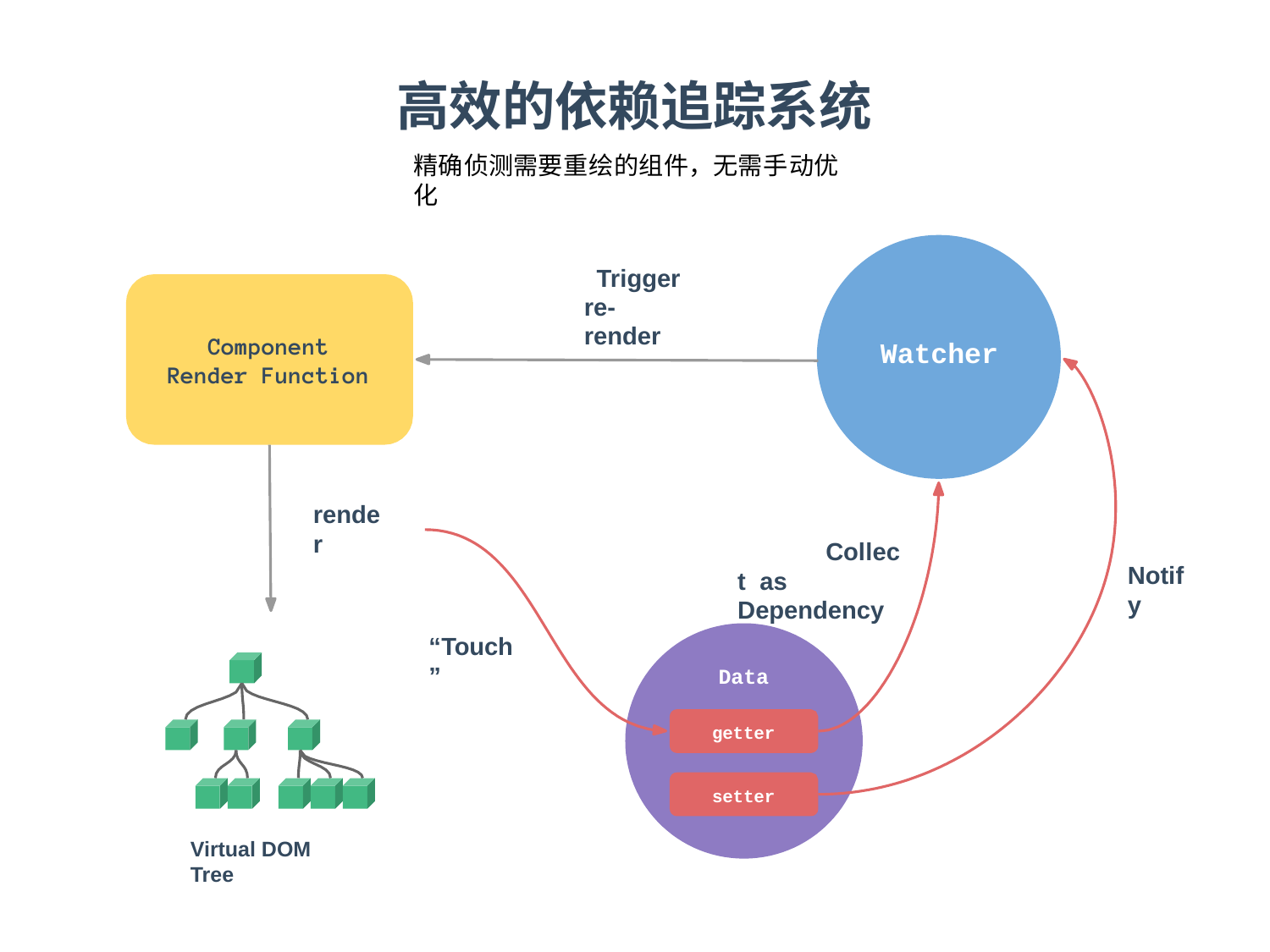

# 高效的依赖追踪系统
精确侦测需要重绘的组件，无需手动优化

Trigger  re-render

Component  Render Function
Watcher

render

Collect  as Dependency
Notify

“Touch”

Data

getter

setter

Virtual DOM Tree